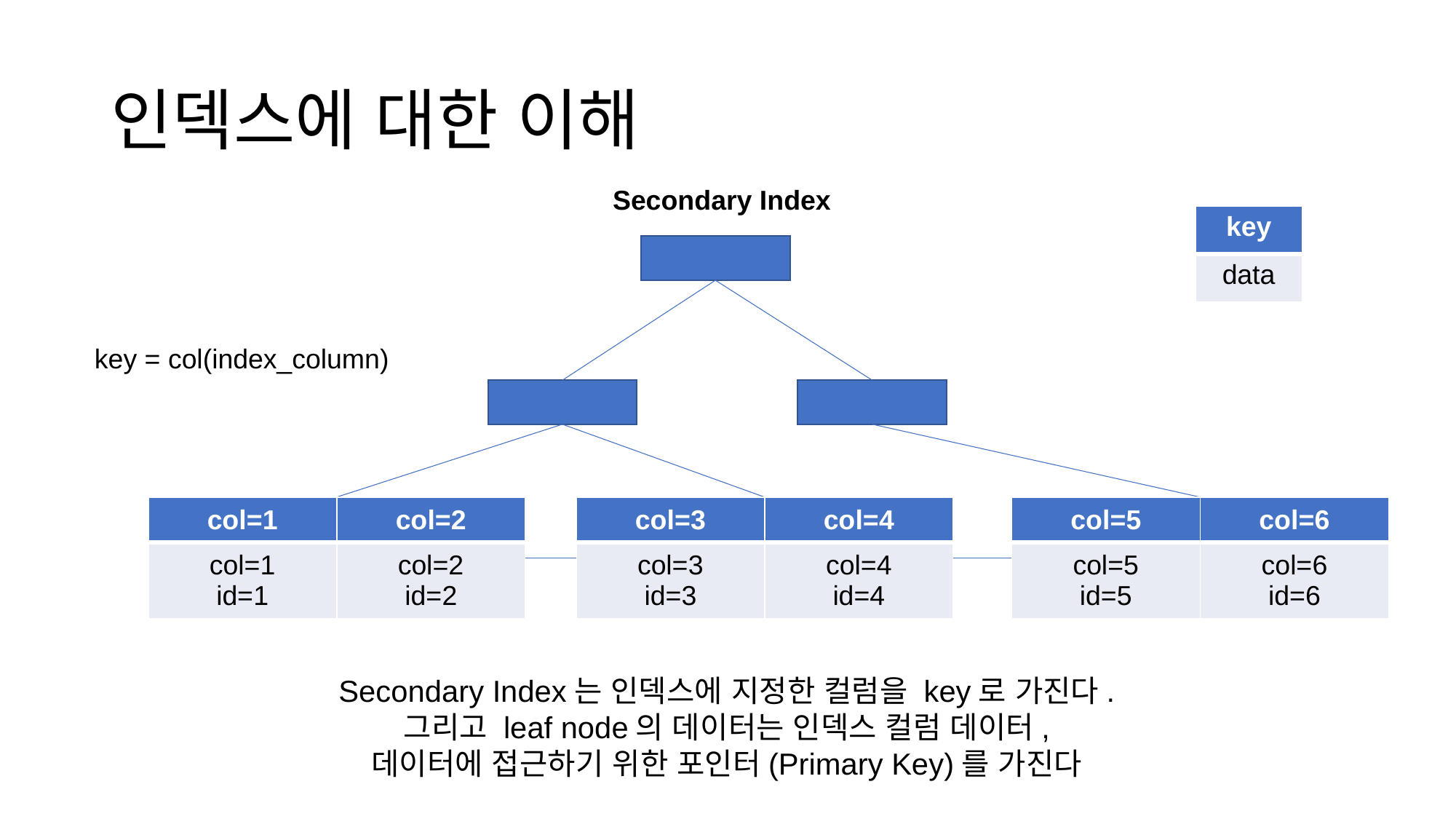

# 인덱스에 대한 이해
Secondary Index
| key |
| --- |
| data |

key = col(index_column)

| col=1 | col=2 |
| --- | --- |
| col=1 id=1 | col=2 id=2 |
| col=3 | col=4 |
| --- | --- |
| col=3 id=3 | col=4 id=4 |
| col=5 | col=6 |
| --- | --- |
| col=5 id=5 | col=6 id=6 |
Secondary Index는 인덱스에 지정한 컬럼을 key로 가진다.
그리고 leaf node의 데이터는 인덱스 컬럼 데이터,
데이터에 접근하기 위한 포인터(Primary Key)를 가진다